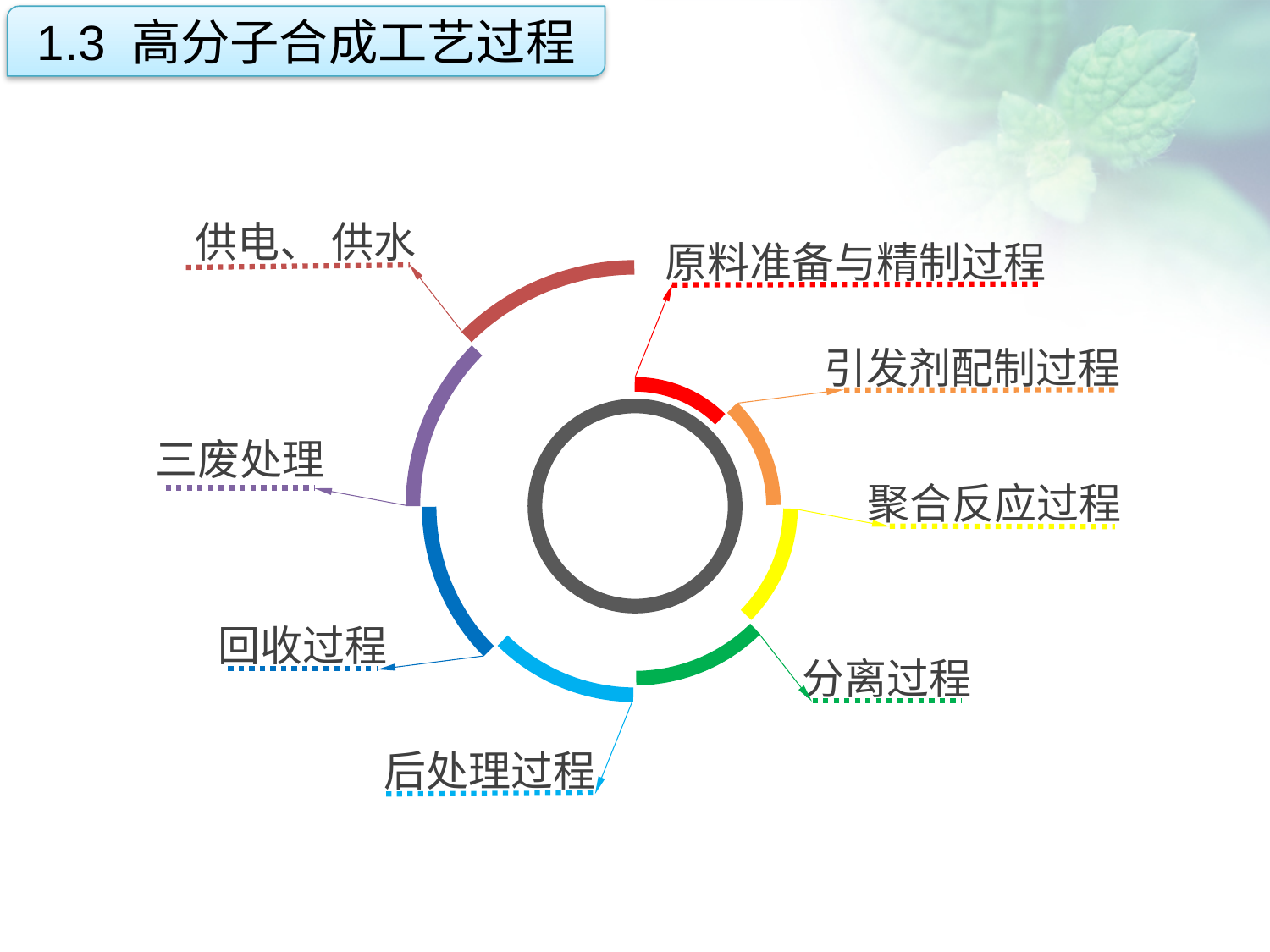

1.3 高分子合成工艺过程
供电、 供水
原料准备与精制过程

点击添加文本

引发剂配制过程

点击添加文本
三废处理
聚合反应过程
点击添加文本
回收过程
分离过程
后处理过程
点击添加文本